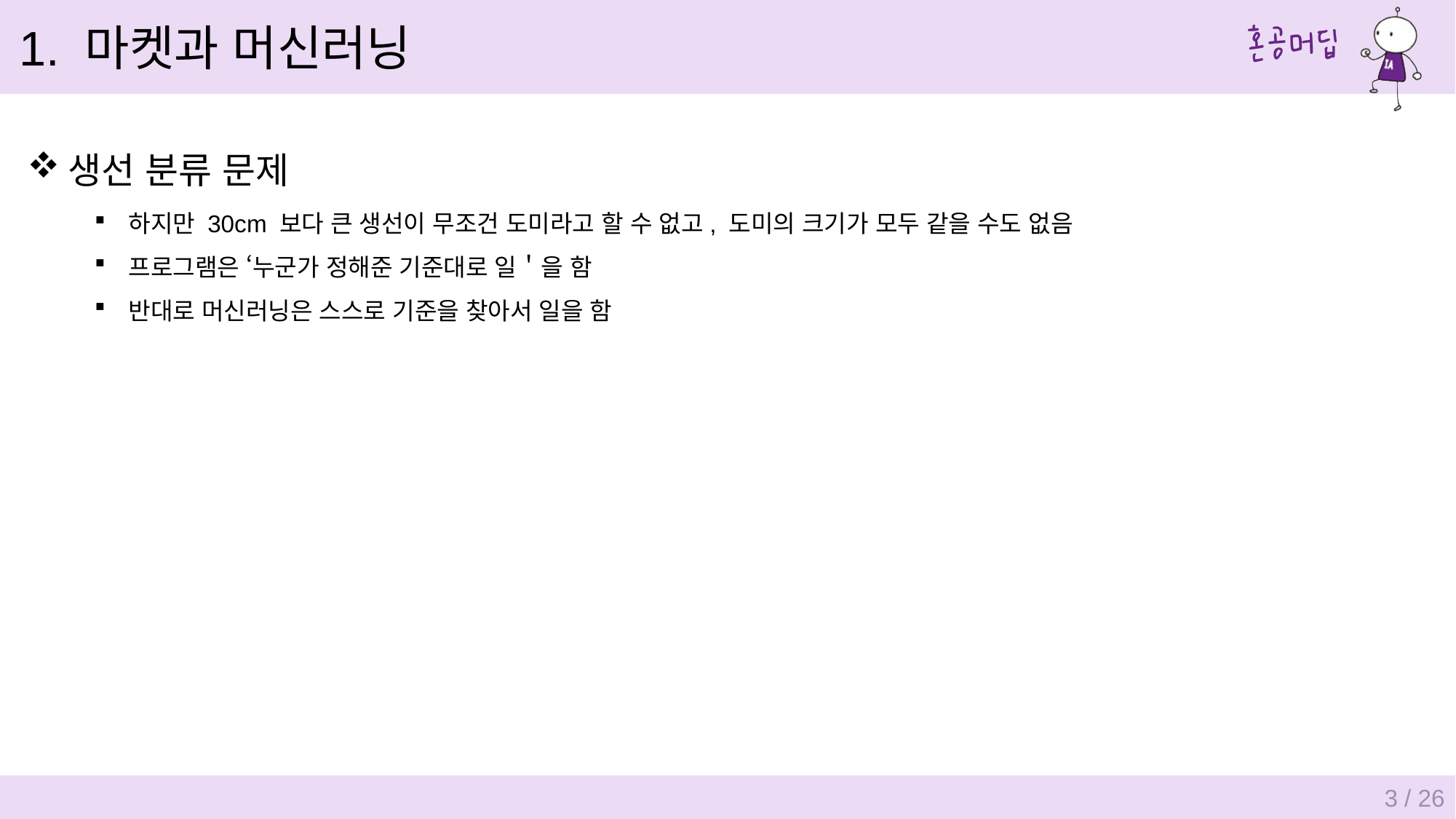

1. 마켓과 머신러닝
생선 분류 문제
하지만 30cm 보다 큰 생선이 무조건 도미라고 할 수 없고, 도미의 크기가 모두 같을 수도 없음
프로그램은 ‘누군가 정해준 기준대로 일＇을 함
반대로 머신러닝은 스스로 기준을 찾아서 일을 함
3 / 26